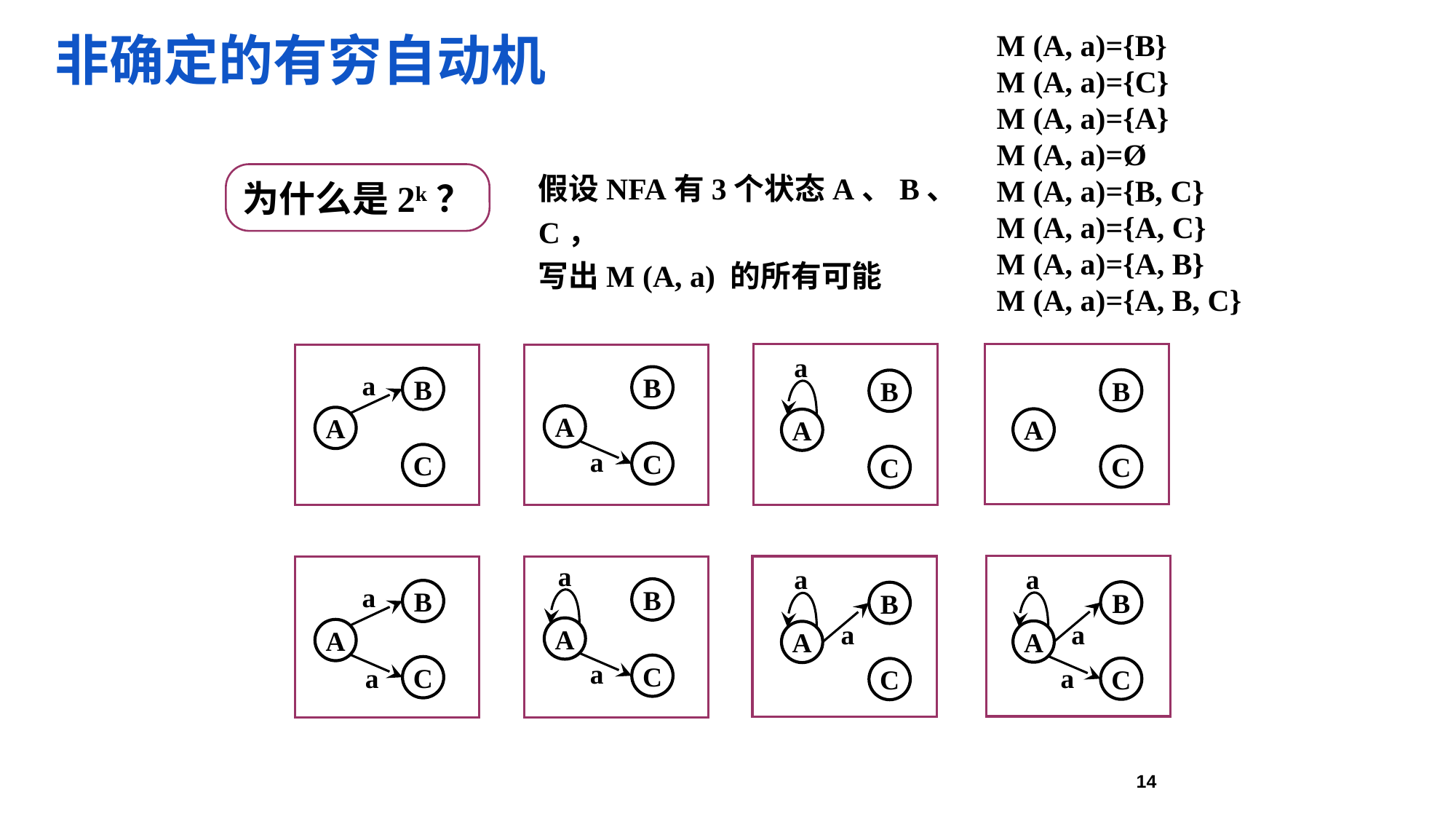

非确定的有穷自动机
M (A, a)={B}
M (A, a)={C}
M (A, a)={A}
M (A, a)=Ø
M (A, a)={B, C}
M (A, a)={A, C}
M (A, a)={A, B}
M (A, a)={A, B, C}
假设NFA有3个状态A、B、C，
写出M (A, a) 的所有可能
为什么是2k？

a
a
B
A
C
B
B
B
A
A
A
a
C
C
C
a

a

a
a
B
B
B
B
a
a
A
A
A
A
a
C
a
a
C
C
C
14